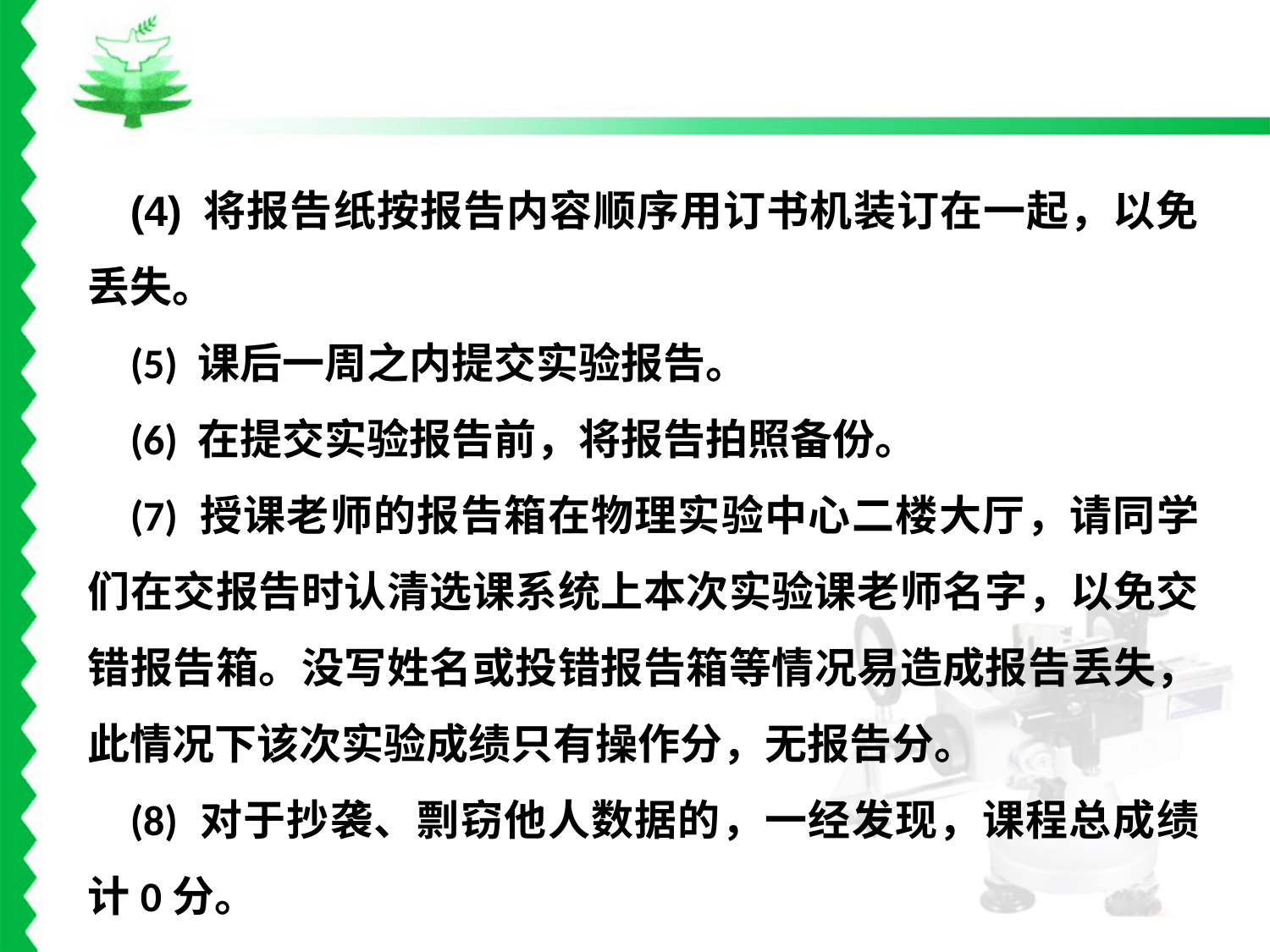

(4) 将报告纸按报告内容顺序用订书机装订在一起，以免丢失。
(5) 课后一周之内提交实验报告。
(6) 在提交实验报告前，将报告拍照备份。
(7) 授课老师的报告箱在物理实验中心二楼大厅，请同学们在交报告时认清选课系统上本次实验课老师名字，以免交错报告箱。没写姓名或投错报告箱等情况易造成报告丢失，此情况下该次实验成绩只有操作分，无报告分。
(8) 对于抄袭、剽窃他人数据的，一经发现，课程总成绩计0分。